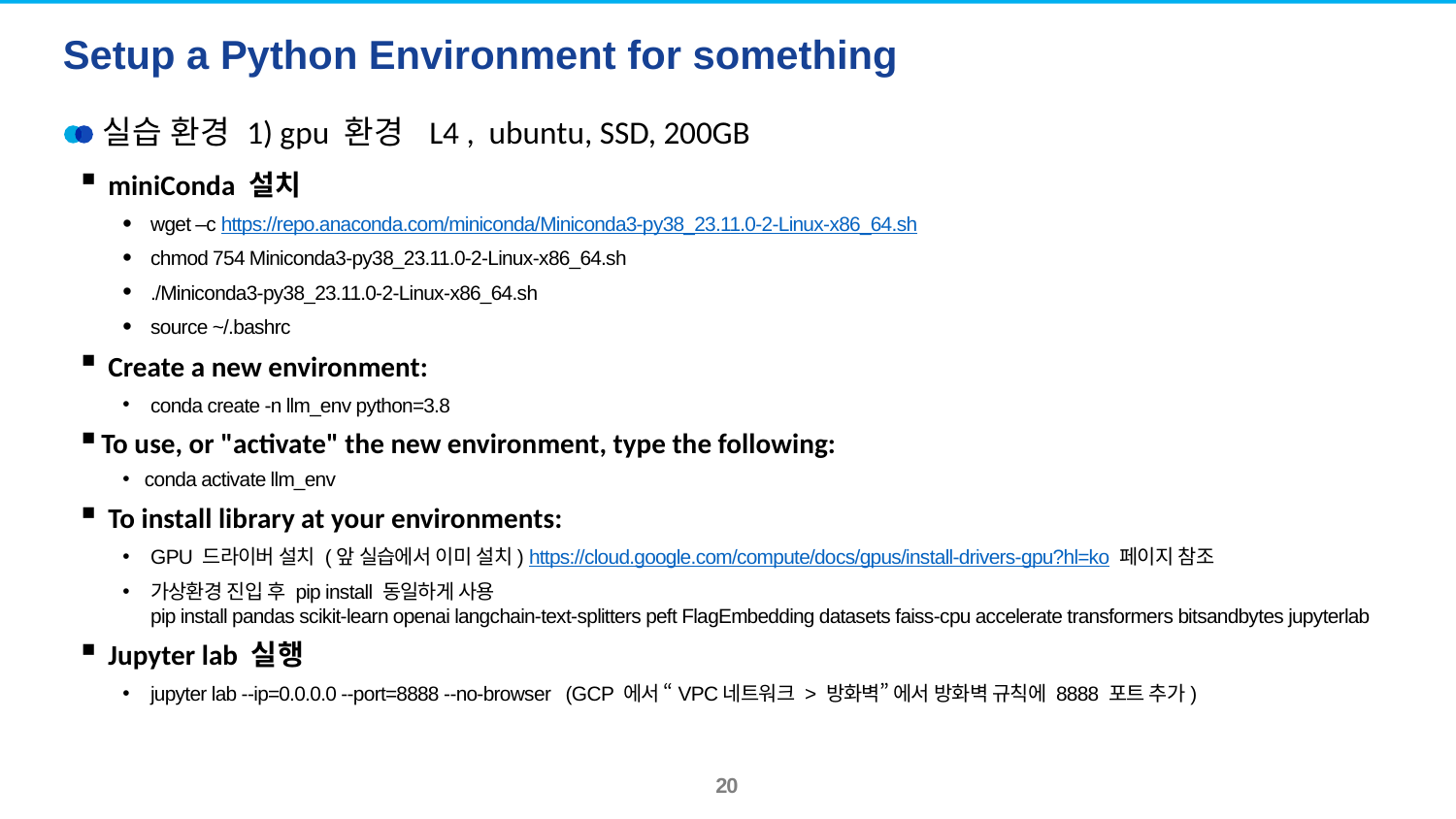

# Setup a Python Environment for something
실습 환경 1) gpu 환경  L4 ,  ubuntu, SSD, 200GB

miniConda 설치
wget –c https://repo.anaconda.com/miniconda/Miniconda3-py38_23.11.0-2-Linux-x86_64.sh
chmod 754 Miniconda3-py38_23.11.0-2-Linux-x86_64.sh
./Miniconda3-py38_23.11.0-2-Linux-x86_64.sh
source ~/.bashrc
Create a new environment:
conda create -n llm_env python=3.8
To use, or "activate" the new environment, type the following:
conda activate llm_env
To install library at your environments:
GPU 드라이버 설치 (앞 실습에서 이미 설치) https://cloud.google.com/compute/docs/gpus/install-drivers-gpu?hl=ko 페이지 참조
가상환경 진입 후 pip install 동일하게 사용
pip install pandas scikit-learn openai langchain-text-splitters peft FlagEmbedding datasets faiss-cpu accelerate transformers bitsandbytes jupyterlab
Jupyter lab 실행
jupyter lab --ip=0.0.0.0 --port=8888 --no-browser   (GCP 에서 “VPC네트워크 > 방화벽” 에서 방화벽 규칙에 8888 포트 추가)